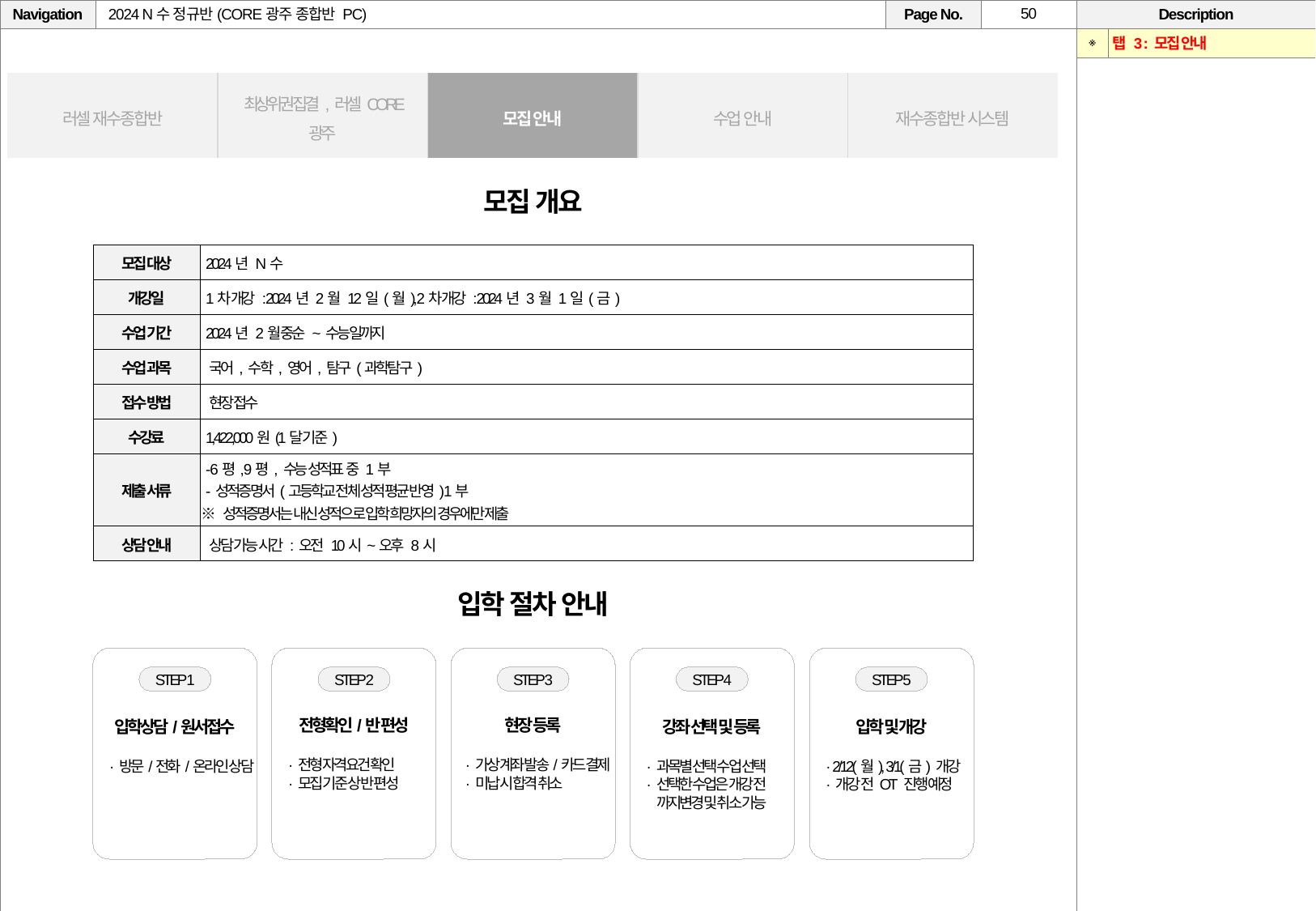

# 2024 N수 정규반(CORE광주 종합반 PC)
| ※ | 탭 3 : 모집 안내 |
| --- | --- |
| 러셀 재수종합반 | 최상위권 집결, 러셀CORE 광주 | 모집 안내 | 수업 안내 | 재수종합반 시스템 |
| --- | --- | --- | --- | --- |
모집 개요
| 모집 대상 | 2024년 N수 |
| --- | --- |
| 개강일 | 1차 개강 : 2024년 2월 12일(월), 2차 개강 : 2024년 3월 1일(금) |
| 수업 기간 | 2024년 2월 중순 ~ 수능일까지 |
| 수업 과목 | 국어, 수학, 영어, 탐구(과학탐구) |
| 접수 방법 | 현장 접수 |
| 수강료 | 1,422,000원(1달 기준) |
| 제출 서류 | - 6평, 9평, 수능 성적표 중 1부 - 성적증명서(고등학교 전체 성적 평균 반영) 1부 ※ 성적증명서는 내신 성적으로 입학 희망자의 경우에만 제출 |
| 상담 안내 | 상담 가능 시간 : 오전 10시~오후 8시 |
입학 절차 안내

입학상담/원서접수

∙ 방문/전화/온라인 상담

전형확인/반 편성

∙ 전형 자격요건 확인
∙ 모집 기준 상 반 편성

현장 등록

∙ 가상 계좌 발송/카드 결제
∙ 미납 시 합격 취소

강좌 선택 및 등록

∙ 과목별 선택 수업 선택
∙ 선택한 수업은 개강 전
  까지변경 및 취소 가능

입학 및 개강

∙ 2/12(월),  3/1(금) 개강
∙ 개강 전 OT 진행 예정

STEP 1
STEP 2
STEP 3
STEP 4
STEP 5